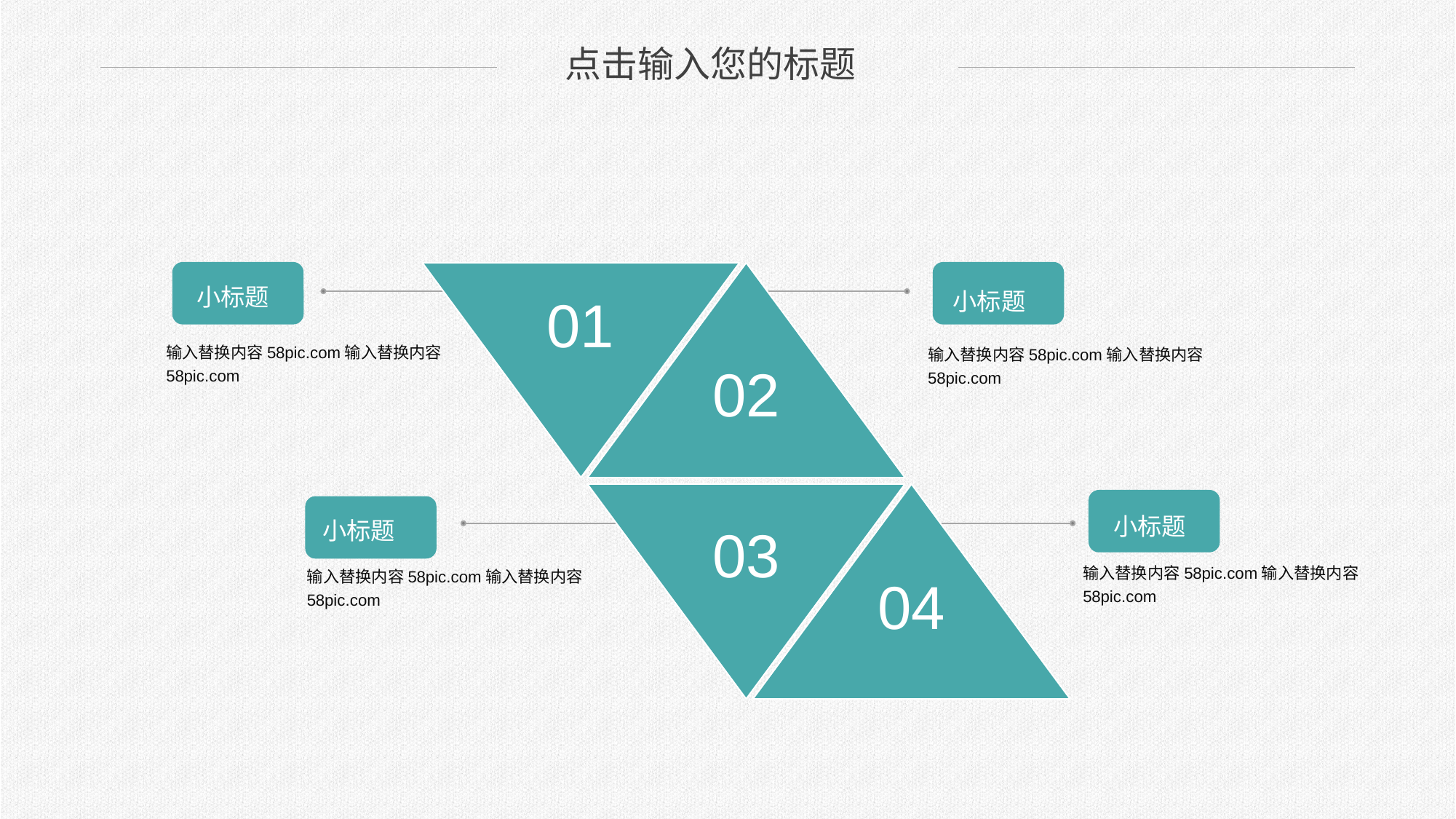

点击输入您的标题

小标题

小标题

01

02

输入替换内容58pic.com输入替换内容58pic.com
输入替换内容58pic.com输入替换内容58pic.com

03

04

小标题

小标题

输入替换内容58pic.com输入替换内容58pic.com
输入替换内容58pic.com输入替换内容58pic.com